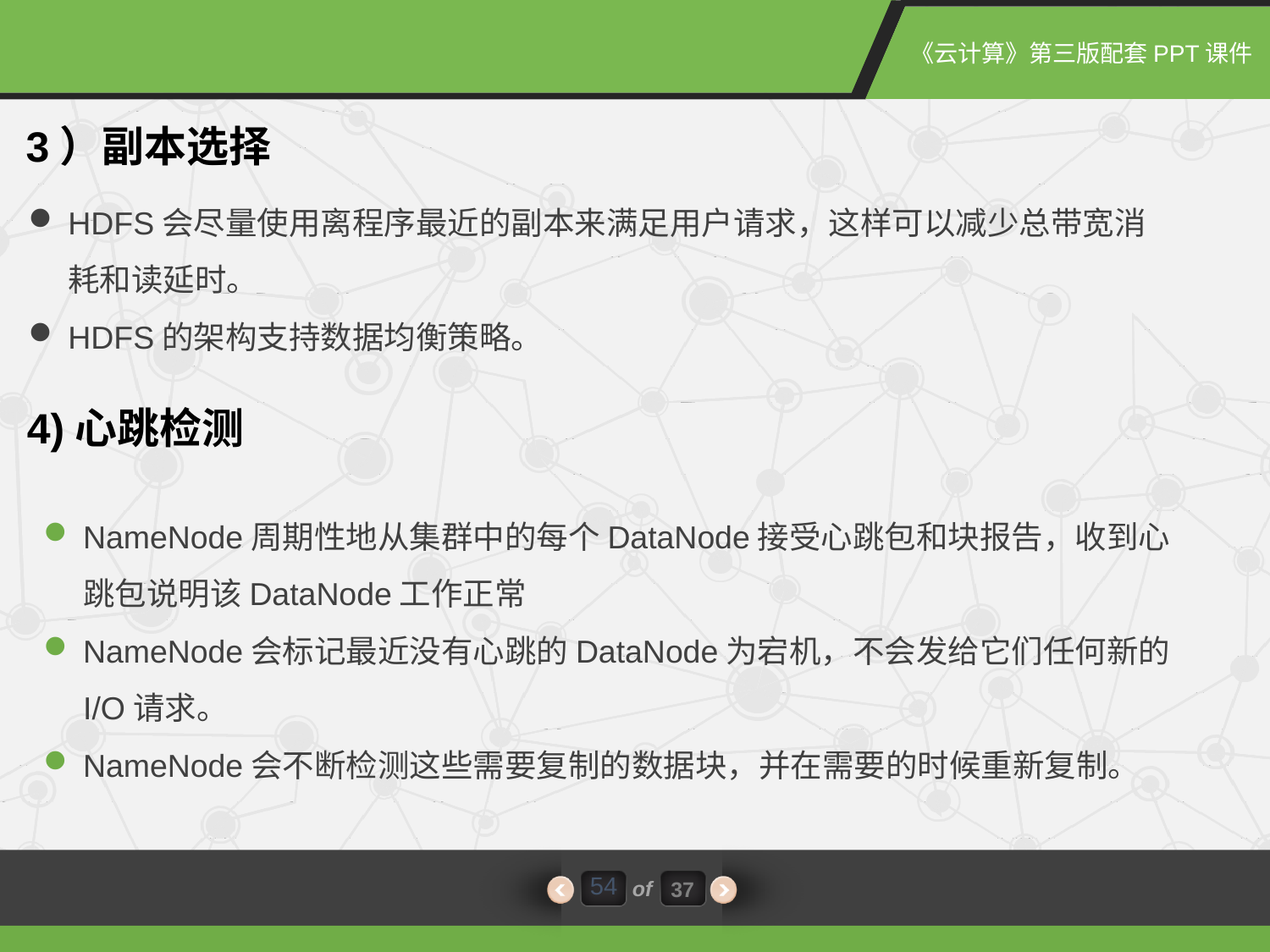

3）副本选择
HDFS会尽量使用离程序最近的副本来满足用户请求，这样可以减少总带宽消耗和读延时。
HDFS的架构支持数据均衡策略。
4)心跳检测
NameNode周期性地从集群中的每个DataNode接受心跳包和块报告，收到心跳包说明该DataNode工作正常
NameNode会标记最近没有心跳的DataNode为宕机，不会发给它们任何新的I/O请求。
NameNode会不断检测这些需要复制的数据块，并在需要的时候重新复制。
54